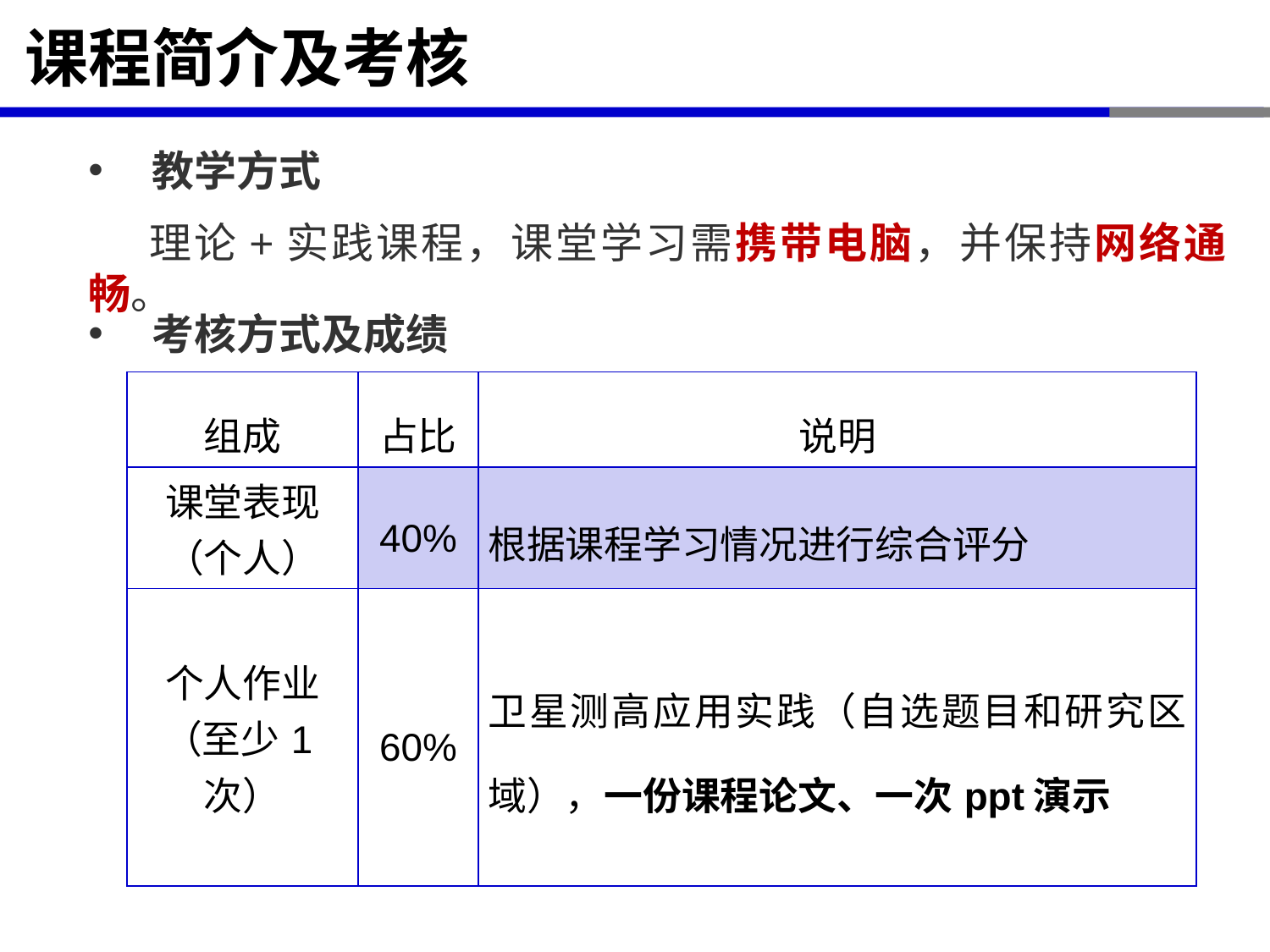

# 课程简介及考核
教学方式
    理论+实践课程，课堂学习需携带电脑，并保持网络通畅。
考核方式及成绩
| 组成 | 占比 | 说明 |
| --- | --- | --- |
| 课堂表现 （个人） | 40% | 根据课程学习情况进行综合评分 |
| 个人作业 （至少1次） | 60% | 卫星测高应用实践（自选题目和研究区域），一份课程论文、一次ppt演示 |